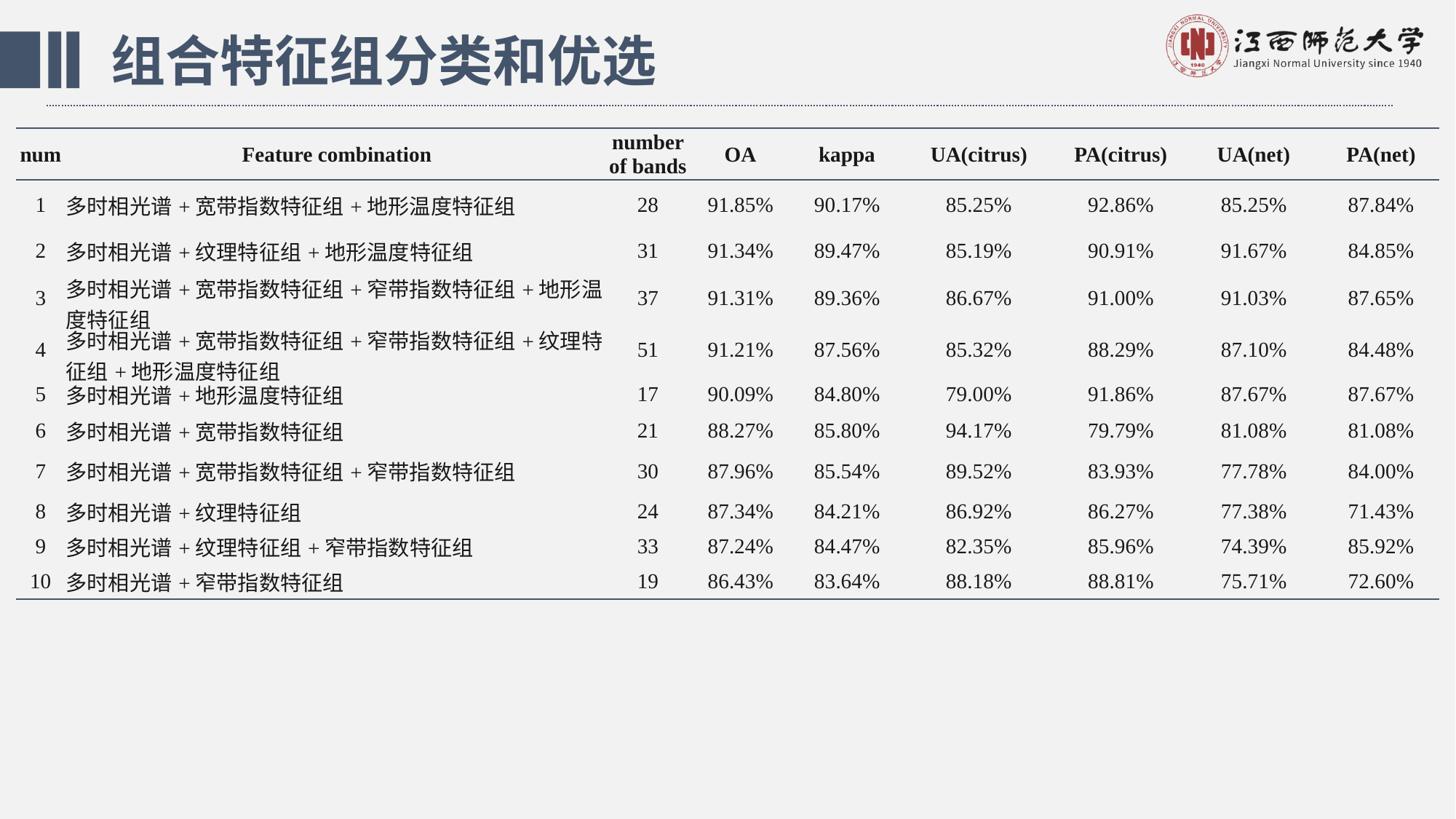

组合特征组分类和优选
| num | Feature combination | number of bands | OA | kappa | UA(citrus) | PA(citrus) | UA(net) | PA(net) |
| --- | --- | --- | --- | --- | --- | --- | --- | --- |
| 1 | 多时相光谱+宽带指数特征组+地形温度特征组 | 28 | 91.85% | 90.17% | 85.25% | 92.86% | 85.25% | 87.84% |
| 2 | 多时相光谱+纹理特征组+地形温度特征组 | 31 | 91.34% | 89.47% | 85.19% | 90.91% | 91.67% | 84.85% |
| 3 | 多时相光谱+宽带指数特征组+窄带指数特征组+地形温度特征组 | 37 | 91.31% | 89.36% | 86.67% | 91.00% | 91.03% | 87.65% |
| 4 | 多时相光谱+宽带指数特征组+窄带指数特征组+纹理特征组+地形温度特征组 | 51 | 91.21% | 87.56% | 85.32% | 88.29% | 87.10% | 84.48% |
| 5 | 多时相光谱+地形温度特征组 | 17 | 90.09% | 84.80% | 79.00% | 91.86% | 87.67% | 87.67% |
| 6 | 多时相光谱+宽带指数特征组 | 21 | 88.27% | 85.80% | 94.17% | 79.79% | 81.08% | 81.08% |
| 7 | 多时相光谱+宽带指数特征组+窄带指数特征组 | 30 | 87.96% | 85.54% | 89.52% | 83.93% | 77.78% | 84.00% |
| 8 | 多时相光谱+纹理特征组 | 24 | 87.34% | 84.21% | 86.92% | 86.27% | 77.38% | 71.43% |
| 9 | 多时相光谱+纹理特征组+窄带指数特征组 | 33 | 87.24% | 84.47% | 82.35% | 85.96% | 74.39% | 85.92% |
| 10 | 多时相光谱+窄带指数特征组 | 19 | 86.43% | 83.64% | 88.18% | 88.81% | 75.71% | 72.60% |